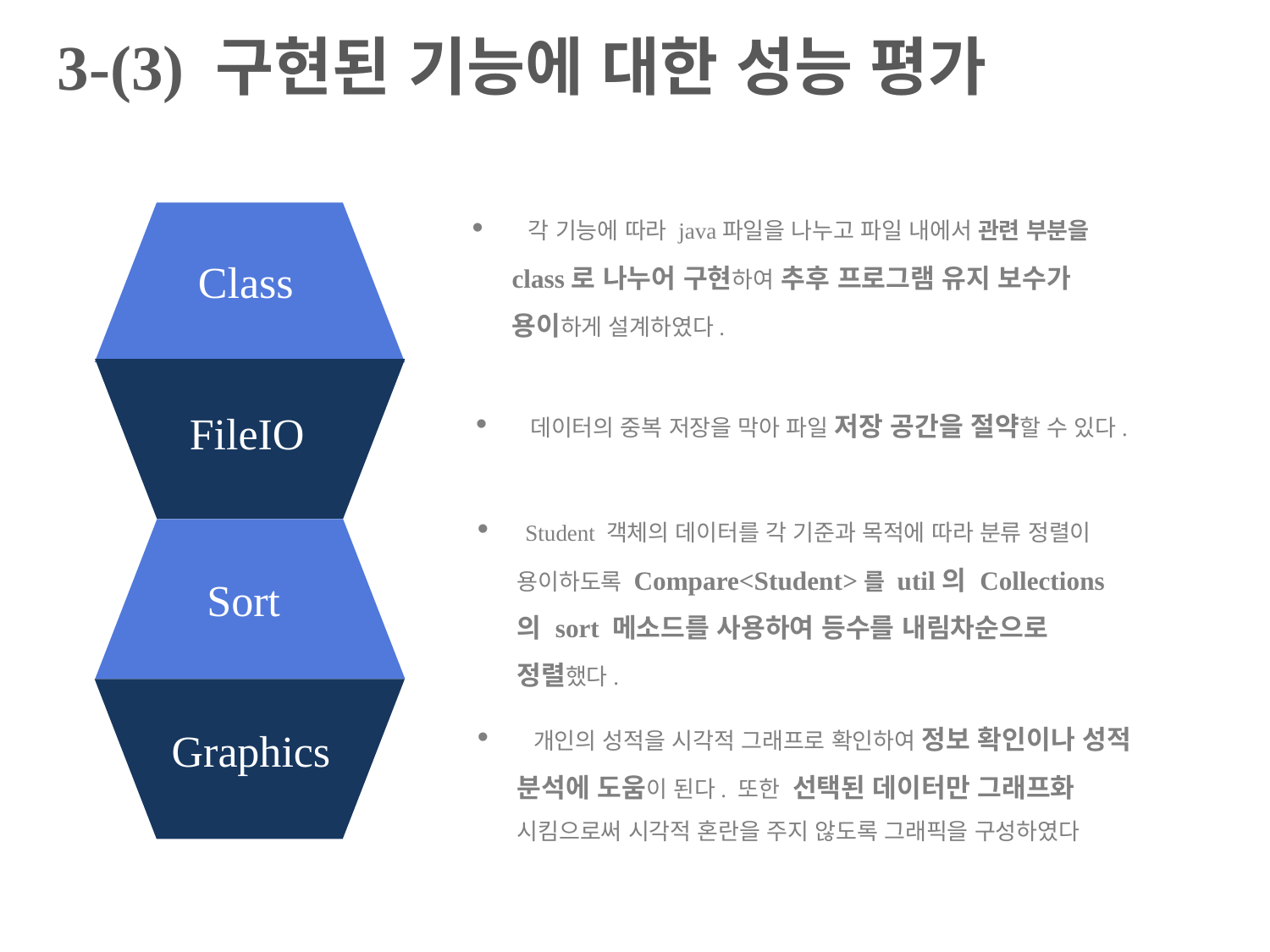

3-(3) 구현된 기능에 대한 성능 평가
 각 기능에 따라 java파일을 나누고 파일 내에서 관련 부분을 class로 나누어 구현하여 추후 프로그램 유지 보수가 용이하게 설계하였다.

Class

 데이터의 중복 저장을 막아 파일 저장 공간을 절약할 수 있다.
FileIO
 Student 객체의 데이터를 각 기준과 목적에 따라 분류 정렬이 용이하도록 Compare<Student>를 util의 Collections의 sort 메소드를 사용하여 등수를 내림차순으로 정렬했다.

Sort

 개인의 성적을 시각적 그래프로 확인하여 정보 확인이나 성적 분석에 도움이 된다. 또한  선택된 데이터만 그래프화 시킴으로써 시각적 혼란을 주지 않도록 그래픽을 구성하였다
Graphics